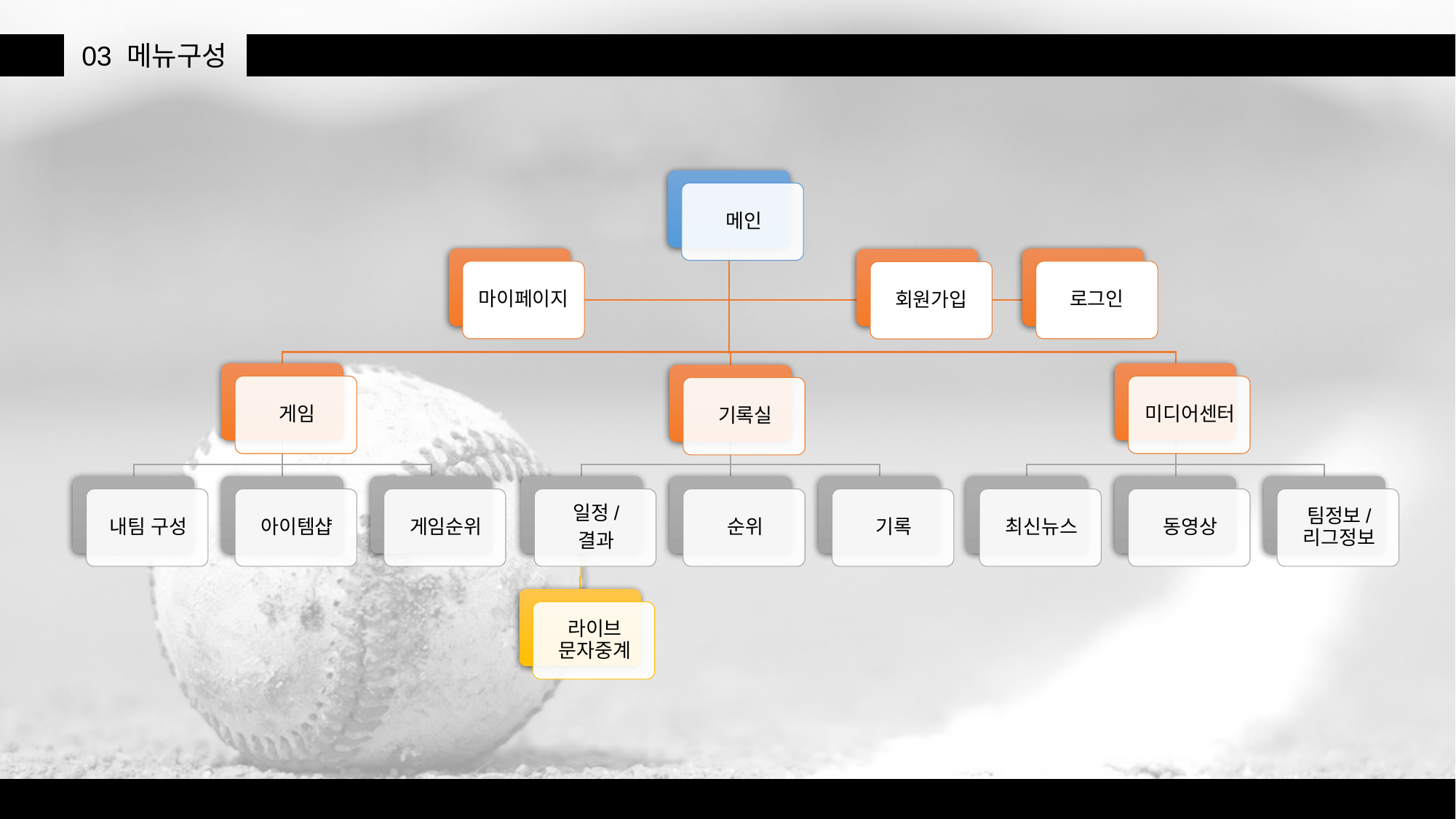

03
메뉴구성
메인
게임
내팀 구성
아이템샵
게임순위
기록실
일정/
결과
라이브
문자중계
순위
기록
미디어센터
최신뉴스
동영상
팀정보/
리그정보

마이페이지

로그인

회원가입